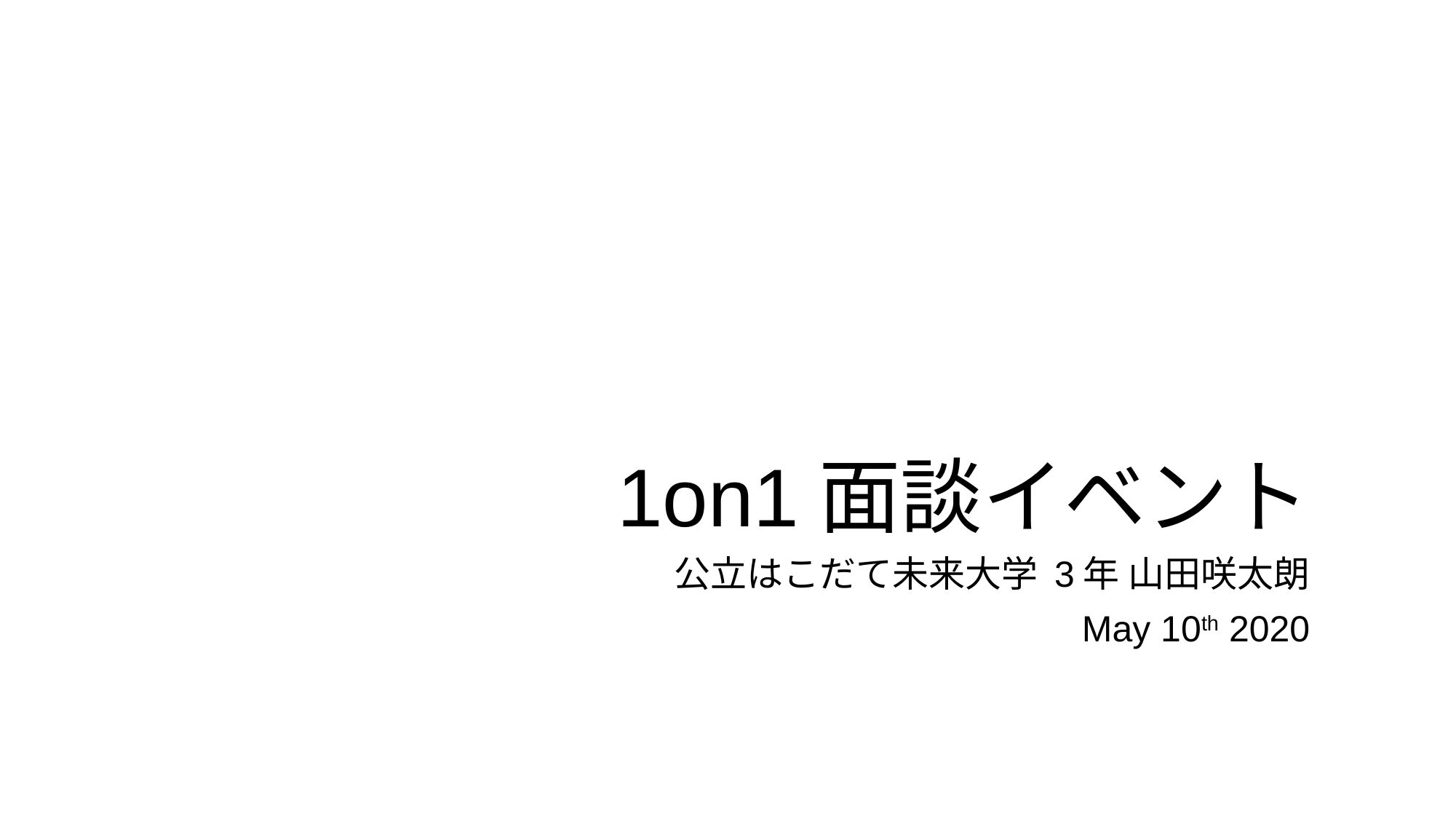

# 1on1面談イベント
公立はこだて未来大学 3年 山田咲太朗
May 10th 2020